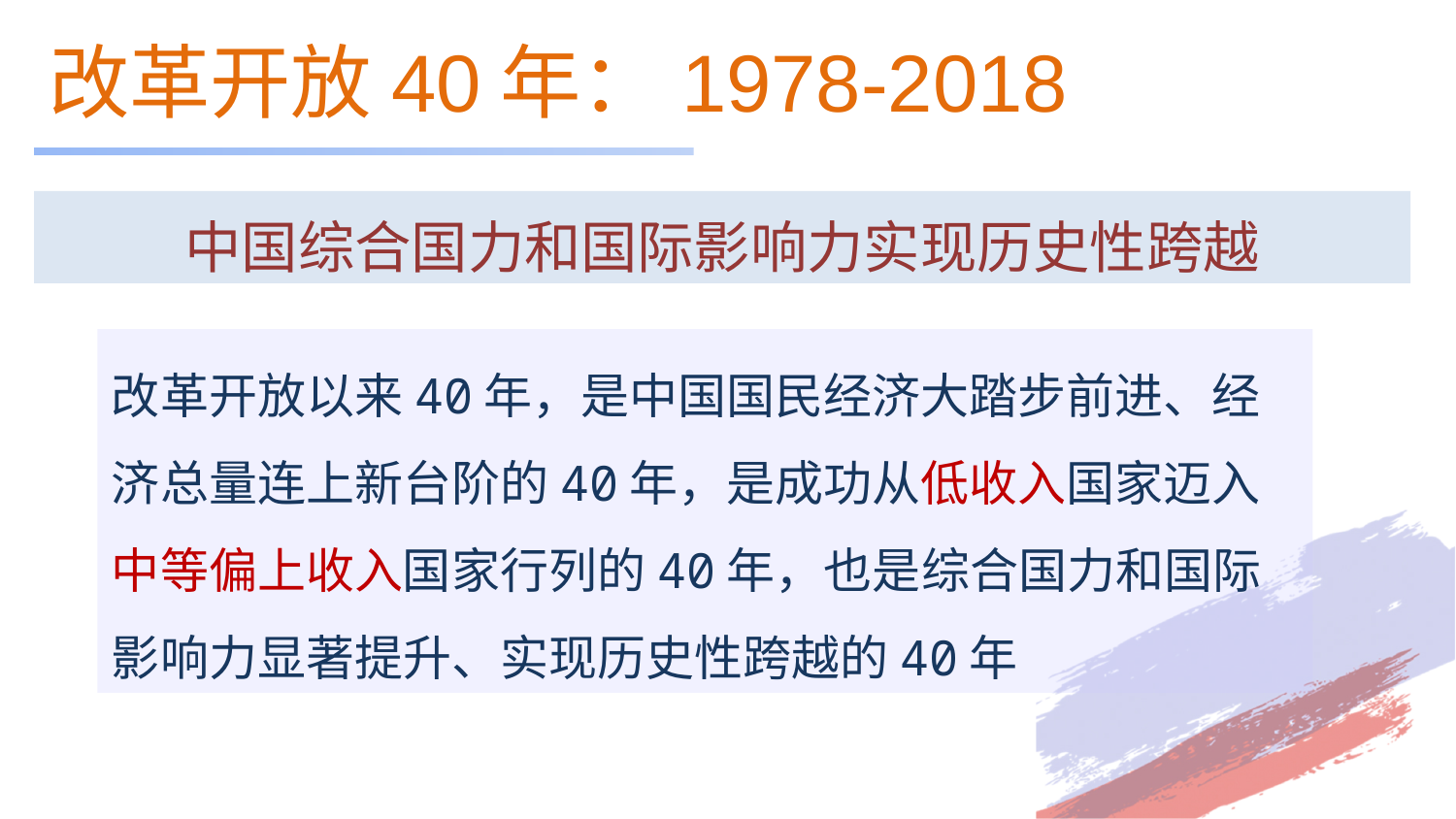

# 改革开放40年：1978-2018
中国综合国力和国际影响力实现历史性跨越
改革开放以来40年，是中国国民经济大踏步前进、经济总量连上新台阶的40年，是成功从低收入国家迈入中等偏上收入国家行列的40年，也是综合国力和国际影响力显著提升、实现历史性跨越的40年